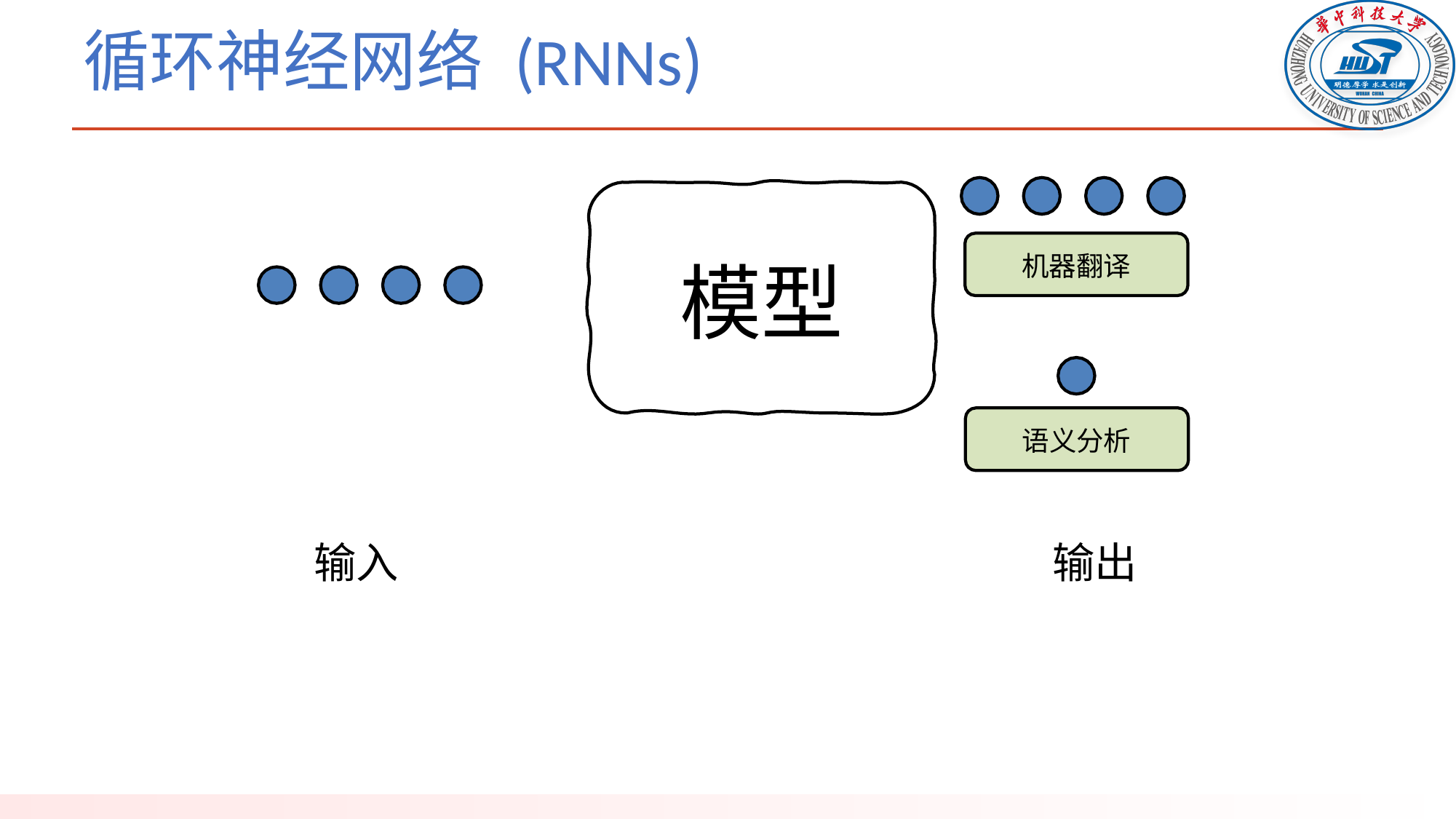

# 循环神经网络 (RNNs)

机器翻译
模型

语义分析
输入
输出